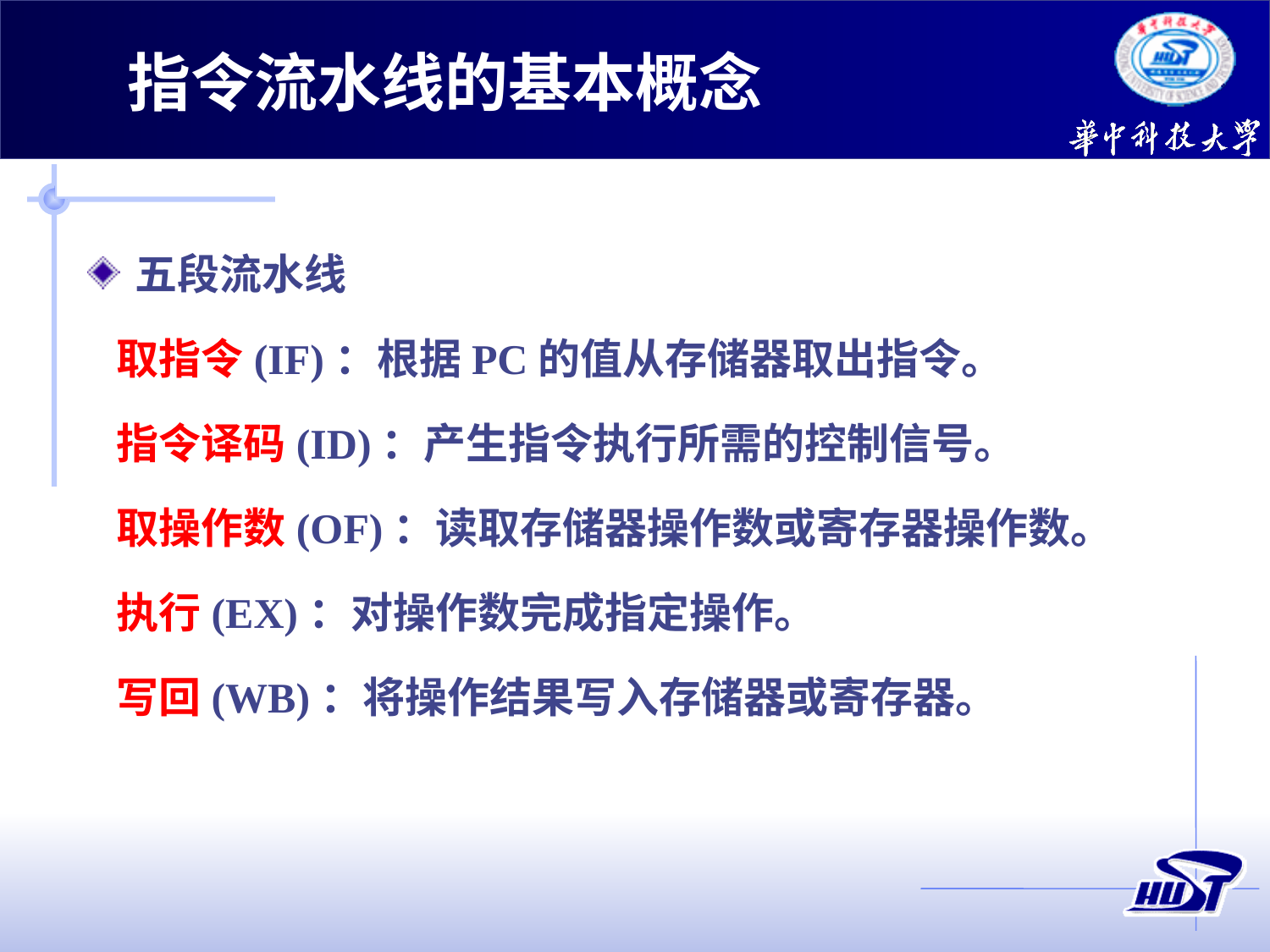

指令流水线的基本概念
五段流水线
  取指令(IF)：根据PC的值从存储器取出指令。
  指令译码(ID)：产生指令执行所需的控制信号。
  取操作数(OF)：读取存储器操作数或寄存器操作数。
  执行(EX)：对操作数完成指定操作。
  写回(WB)：将操作结果写入存储器或寄存器。